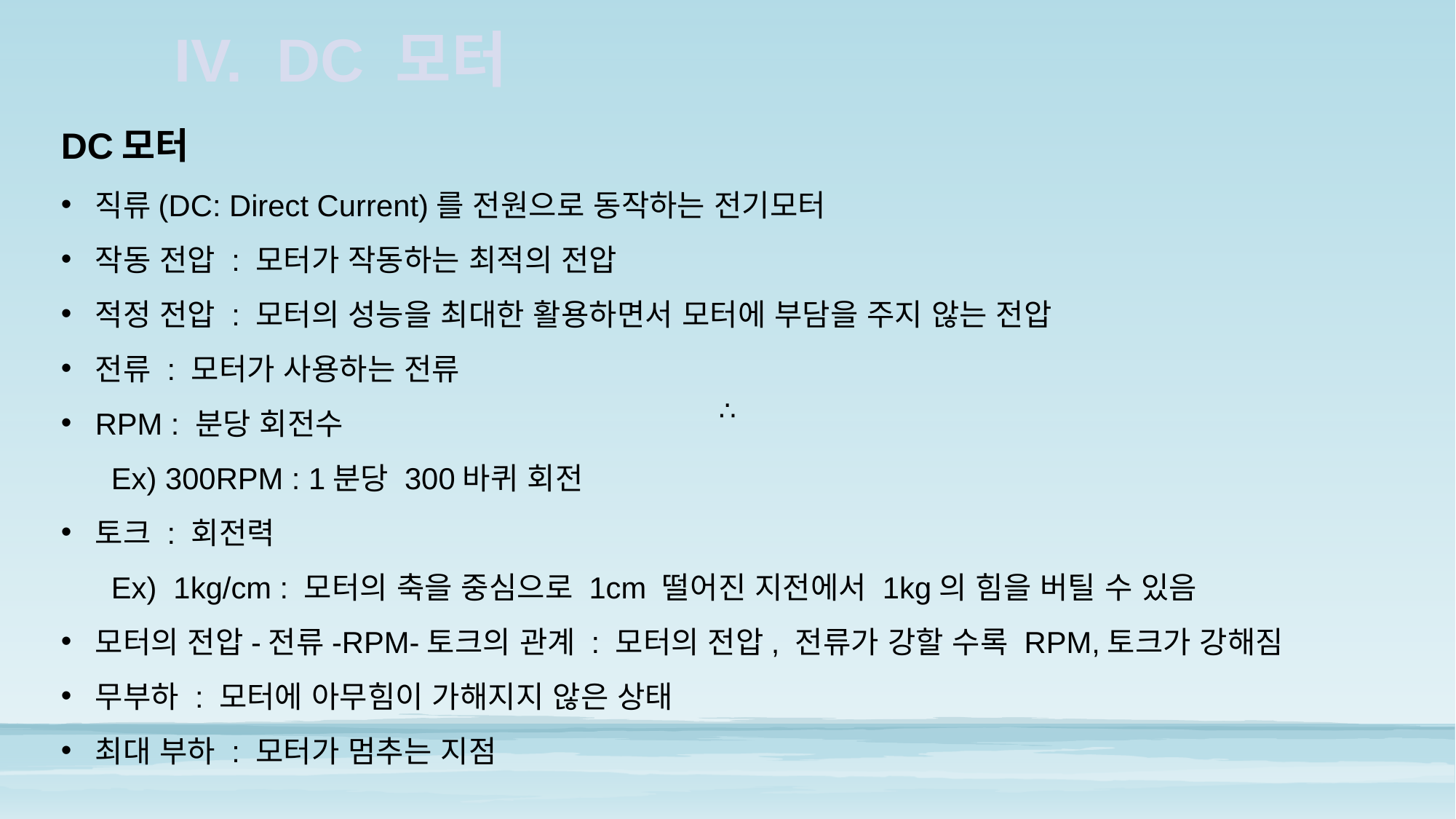

DC 모터
DC모터

직류(DC: Direct Current)를 전원으로 동작하는 전기모터
작동 전압 : 모터가 작동하는 최적의 전압
적정 전압 : 모터의 성능을 최대한 활용하면서 모터에 부담을 주지 않는 전압
전류 : 모터가 사용하는 전류
RPM : 분당 회전수
      Ex) 300RPM : 1분당 300바퀴 회전
토크 : 회전력
      Ex)  1kg/cm : 모터의 축을 중심으로 1cm 떨어진 지전에서 1kg의 힘을 버틸 수 있음
모터의 전압-전류-RPM-토크의 관계 : 모터의 전압, 전류가 강할 수록 RPM,토크가 강해짐
무부하 : 모터에 아무힘이 가해지지 않은 상태
최대 부하 : 모터가 멈추는 지점
∴